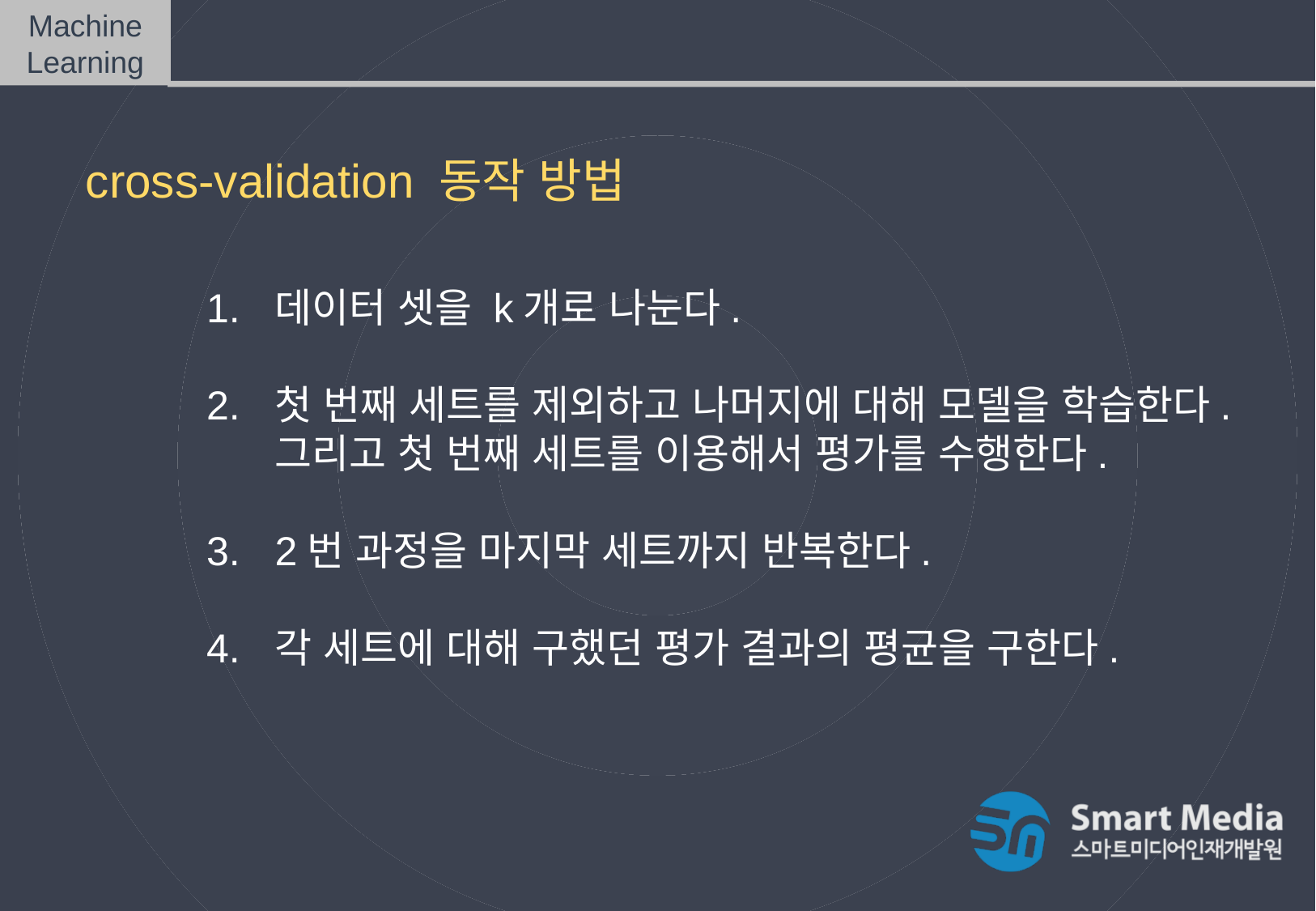

Machine Learning
Cross validation(교차검증)

cross-validation 동작 방법
데이터 셋을 k개로 나눈다.

첫 번째 세트를 제외하고 나머지에 대해 모델을 학습한다. 그리고 첫 번째 세트를 이용해서 평가를 수행한다.

2번 과정을 마지막 세트까지 반복한다.

각 세트에 대해 구했던 평가 결과의 평균을 구한다.